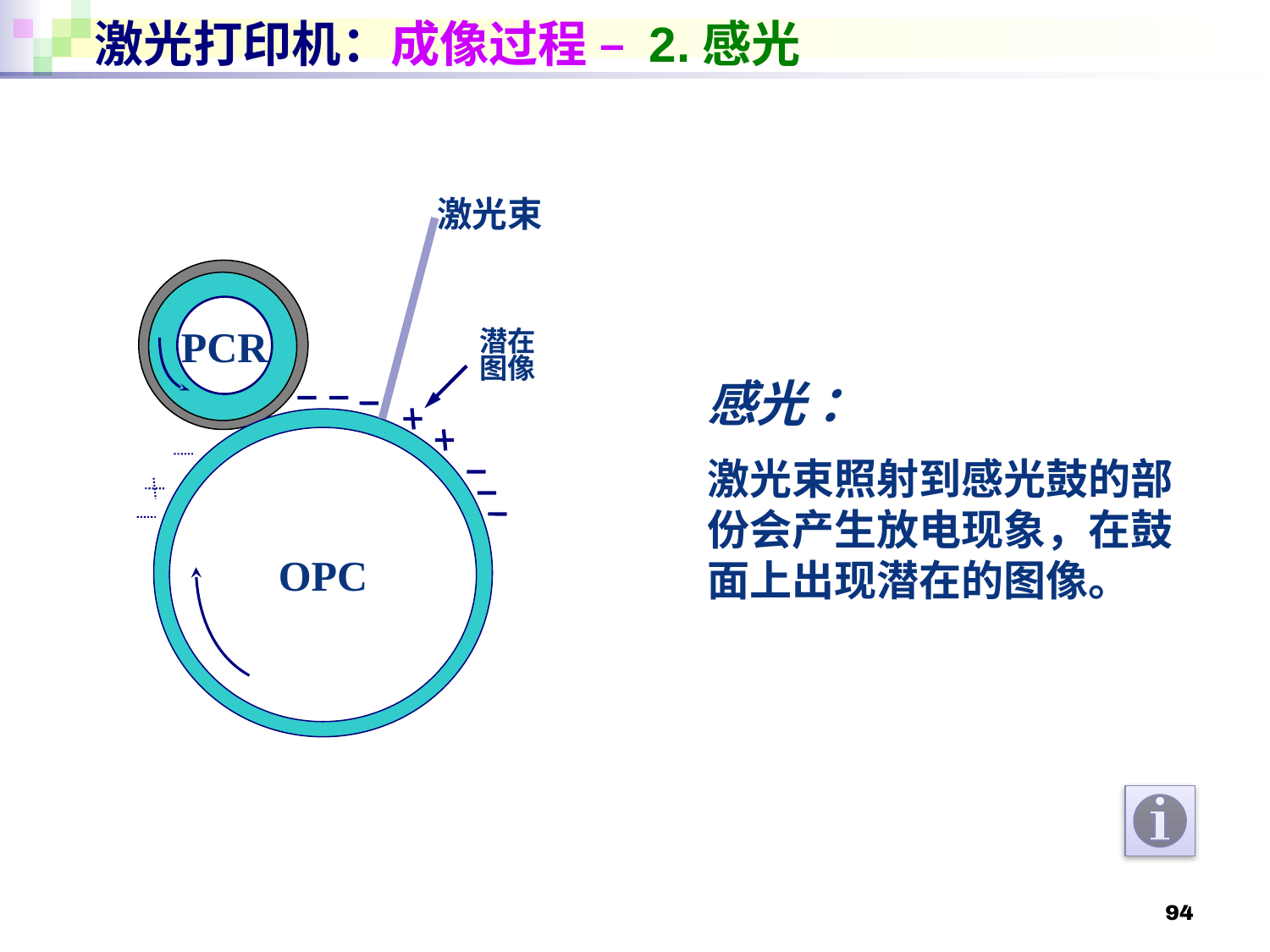

# 激光打印机：成像过程 – 2.感光
激光束

PCR

OPC

潜在
图像

感光 ：
激光束照射到感光鼓的部份会产生放电现象，在鼓面上出现潜在的图像。

94